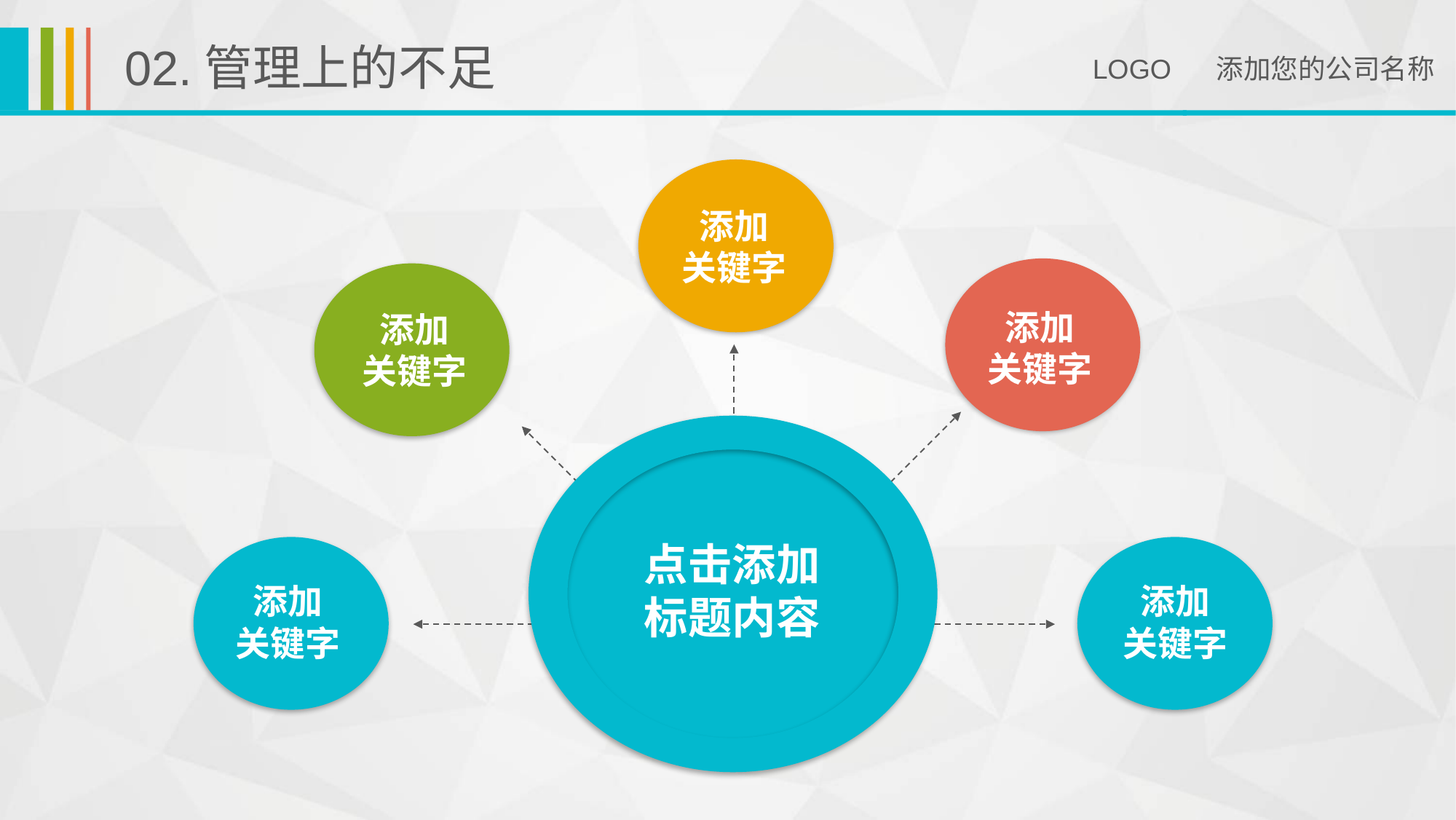

02.管理上的不足
LOGO     添加您的公司名称

添加
关键字

添加
关键字
添加
关键字

点击添加
标题内容

添加
关键字
添加
关键字